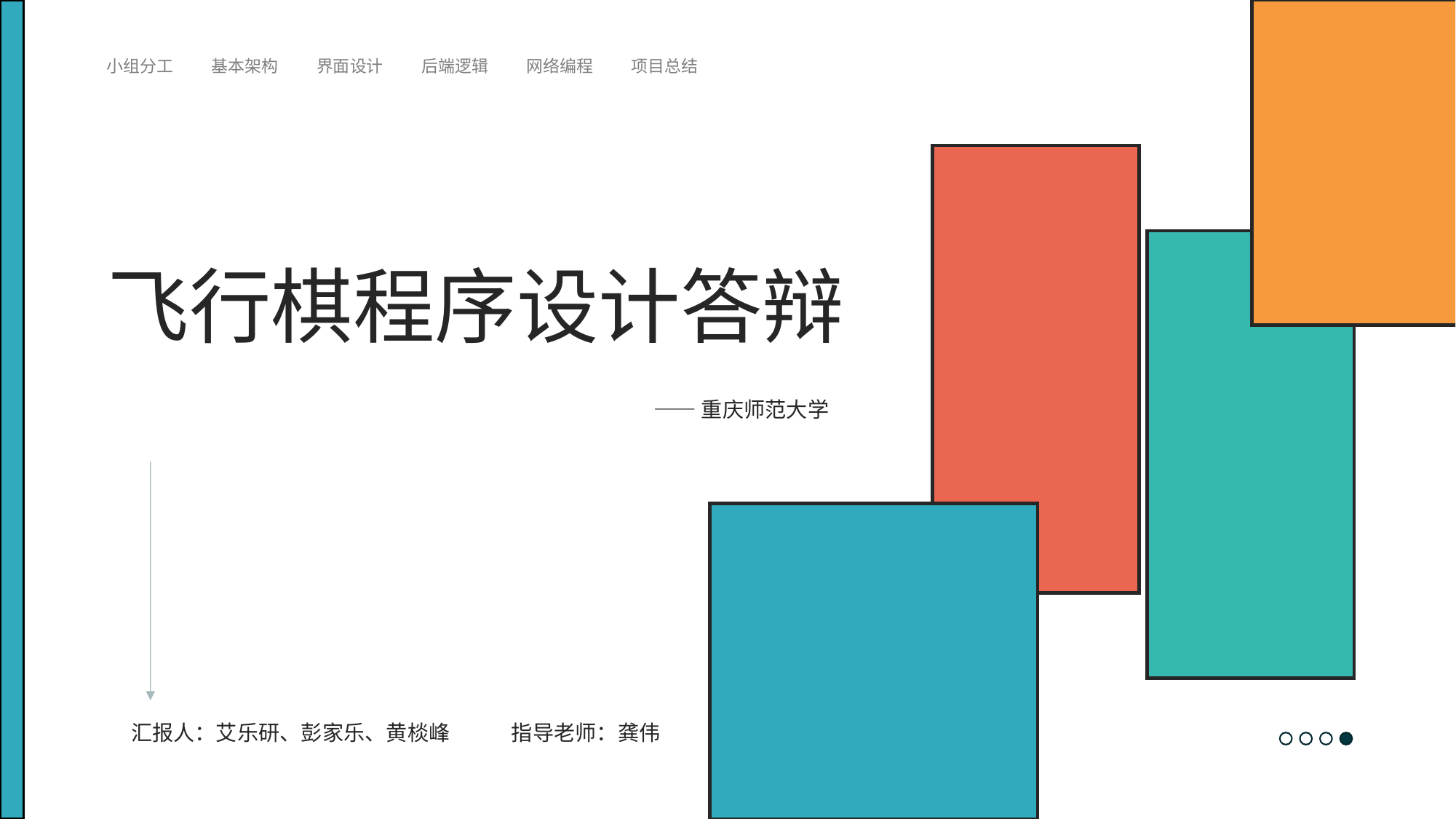

小组分工
基本架构
界面设计
后端逻辑
网络编程
项目总结
飞行棋程序设计答辩
——重庆师范大学
汇报人：艾乐研、彭家乐、黄棪峰             指导老师：龚伟